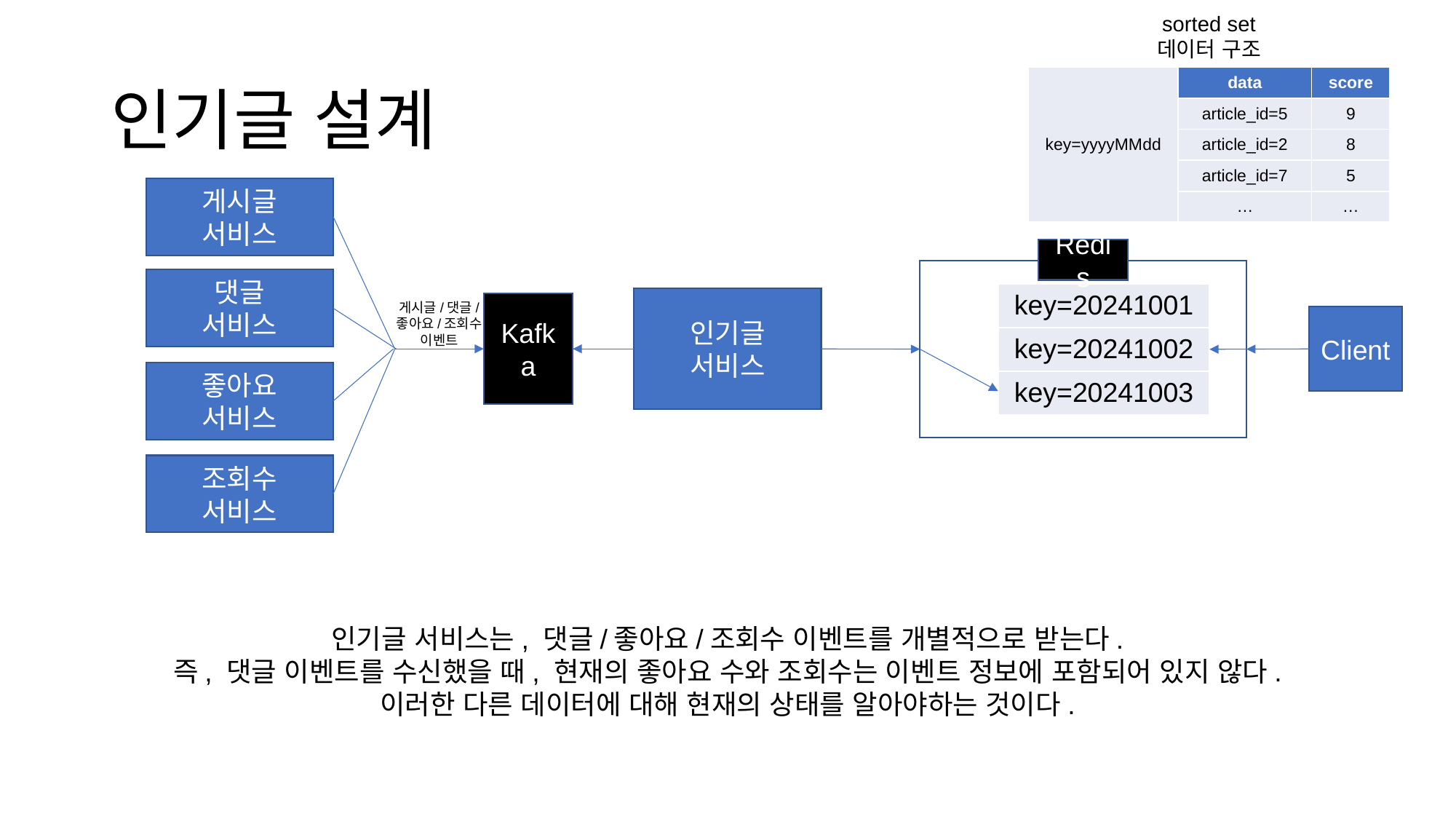

sorted set
데이터 구조
# 인기글 설계
| key=yyyyMMdd | data | score |
| --- | --- | --- |
|  | article\_id=5 | 9 |
|  | article\_id=2 | 8 |
|  | article\_id=7 | 5 |
|  | … | … |
게시글
서비스
Redis

댓글
서비스
| key=20241001 |
| --- |
| key=20241002 |
| key=20241003 |
인기글
서비스
게시글/댓글/
좋아요/조회수
이벤트
Kafka
Client
좋아요
서비스
조회수
서비스
인기글 서비스는, 댓글/좋아요/조회수 이벤트를 개별적으로 받는다.
즉, 댓글 이벤트를 수신했을 때, 현재의 좋아요 수와 조회수는 이벤트 정보에 포함되어 있지 않다.
이러한 다른 데이터에 대해 현재의 상태를 알아야하는 것이다.